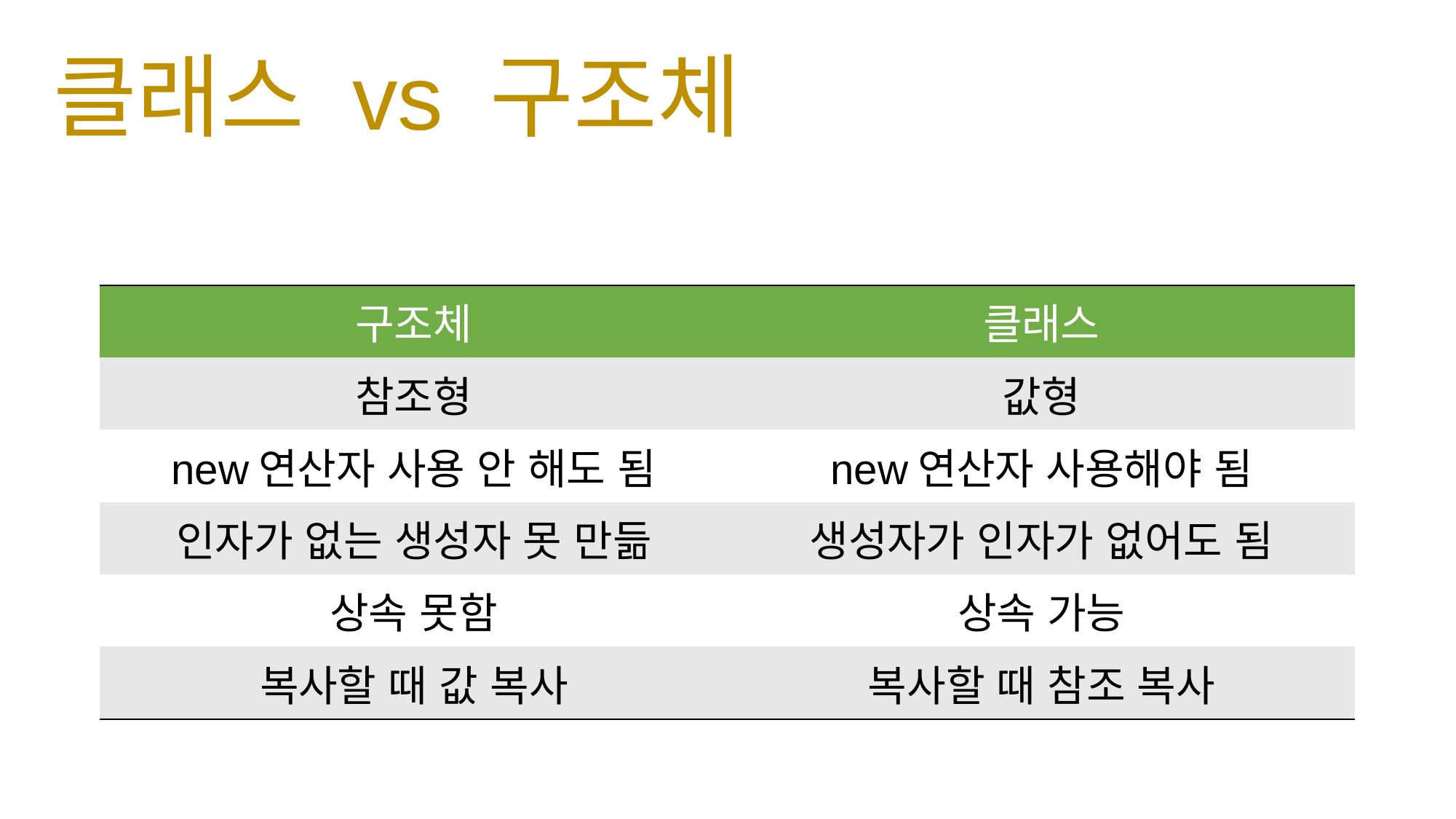

# 클래스 vs 구조체
| 구조체 | 클래스 |
| --- | --- |
| 참조형 | 값형 |
| new연산자 사용 안 해도 됨 | new연산자 사용해야 됨 |
| 인자가 없는 생성자 못 만듦 | 생성자가 인자가 없어도 됨 |
| 상속 못함 | 상속 가능 |
| 복사할 때 값 복사 | 복사할 때 참조 복사 |